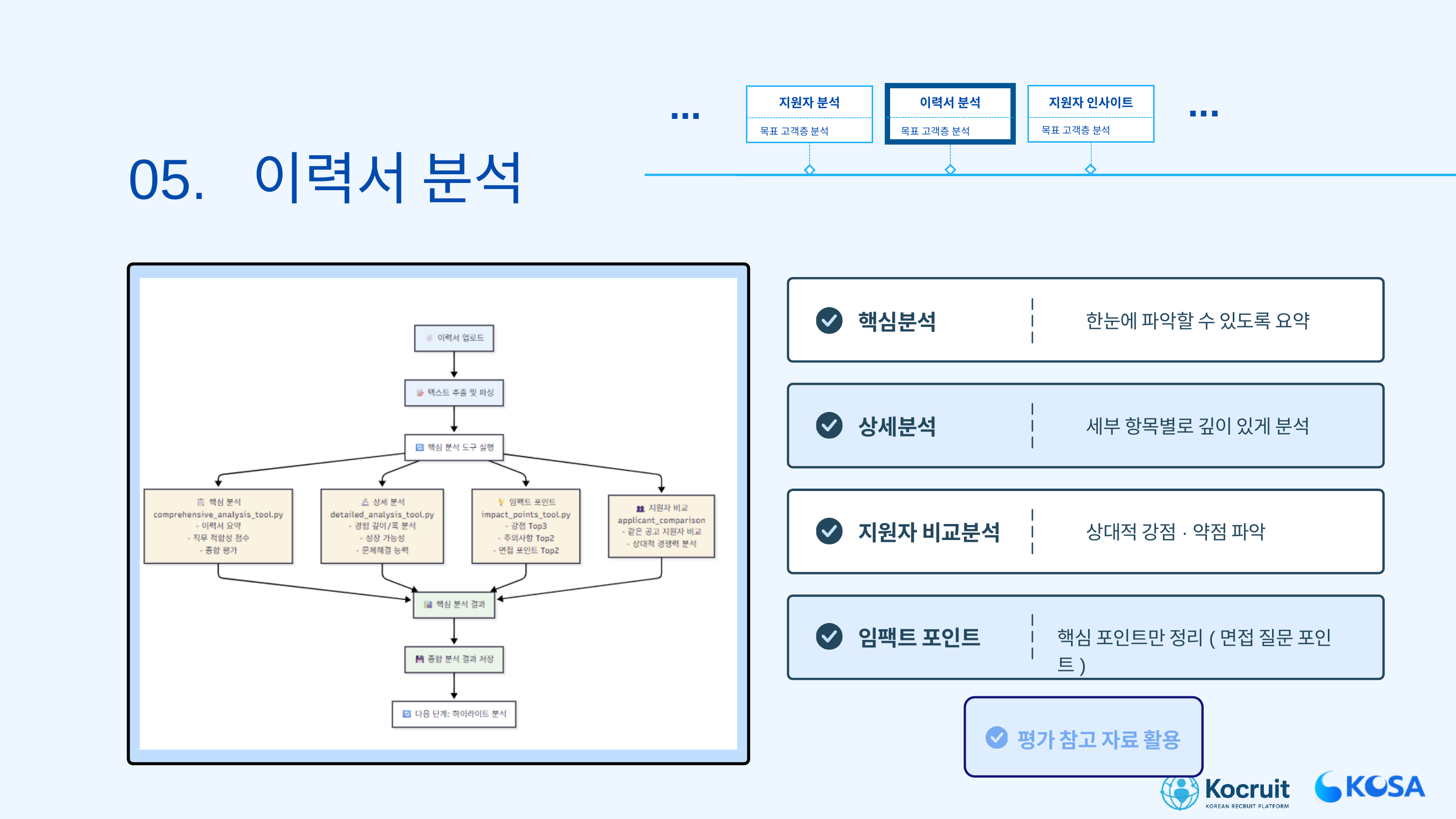

...
...

이력서 분석
지원자 인사이트
지원자 분석

목표 고객층 분석
목표 고객층 분석
목표 고객층 분석
05.  이력서 분석

핵심분석
한눈에 파악할 수 있도록 요약

상세분석
세부 항목별로 깊이 있게 분석

지원자 비교분석
상대적 강점·약점 파악

임팩트 포인트
핵심 포인트만 정리(면접 질문 포인트)

평가 참고 자료 활용